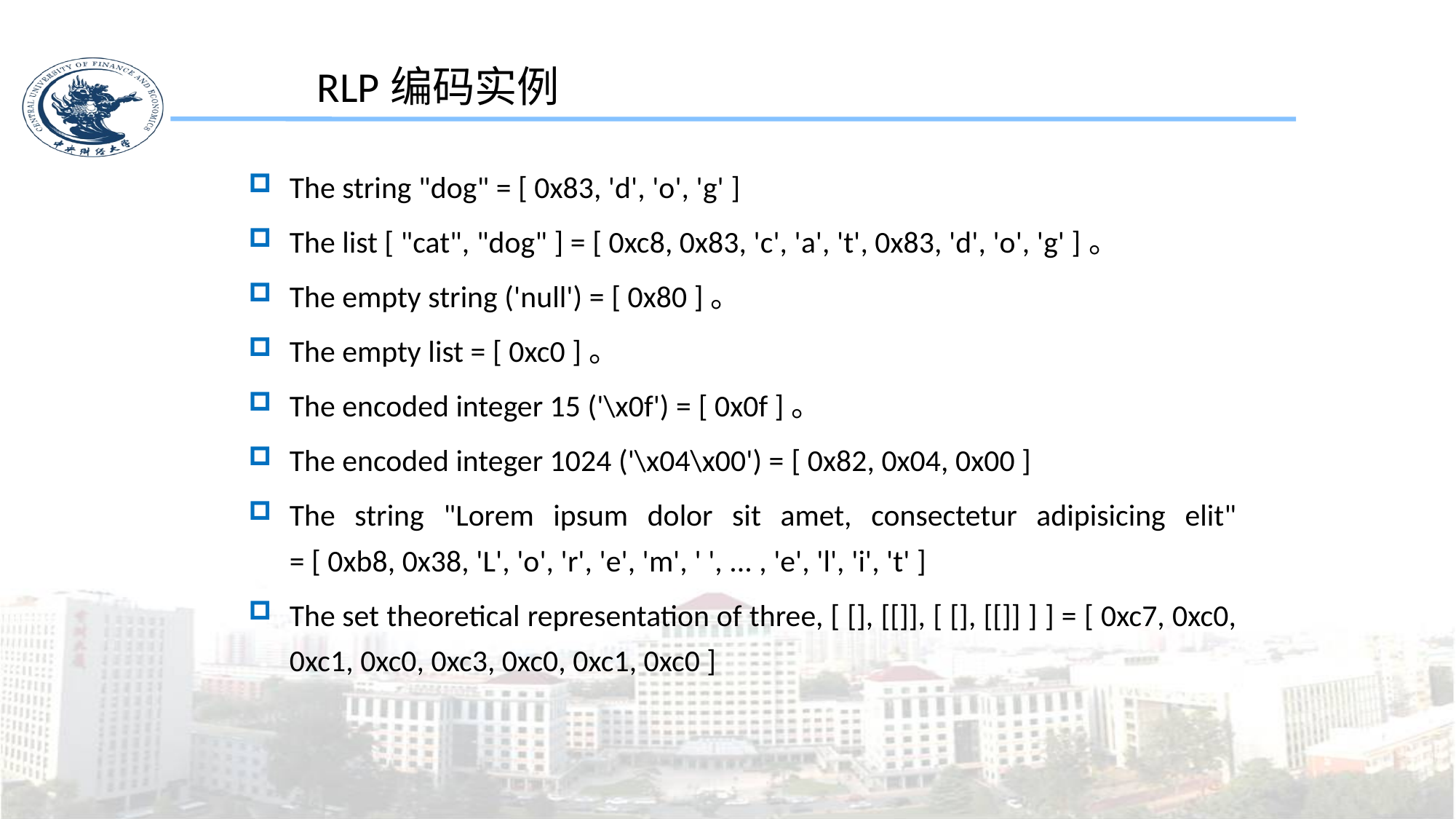

RLP编码实例
The string "dog" = [ 0x83, 'd', 'o', 'g' ]
The list [ "cat", "dog" ] = [ 0xc8, 0x83, 'c', 'a', 't', 0x83, 'd', 'o', 'g' ]。
The empty string ('null') = [ 0x80 ]。
The empty list = [ 0xc0 ]。
The encoded integer 15 ('\x0f') = [ 0x0f ]。
The encoded integer 1024 ('\x04\x00') = [ 0x82, 0x04, 0x00 ]
The string "Lorem ipsum dolor sit amet, consectetur adipisicing elit" = [ 0xb8, 0x38, 'L', 'o', 'r', 'e', 'm', ' ', ... , 'e', 'l', 'i', 't' ]
The set theoretical representation of three, [ [], [[]], [ [], [[]] ] ] = [ 0xc7, 0xc0, 0xc1, 0xc0, 0xc3, 0xc0, 0xc1, 0xc0 ]